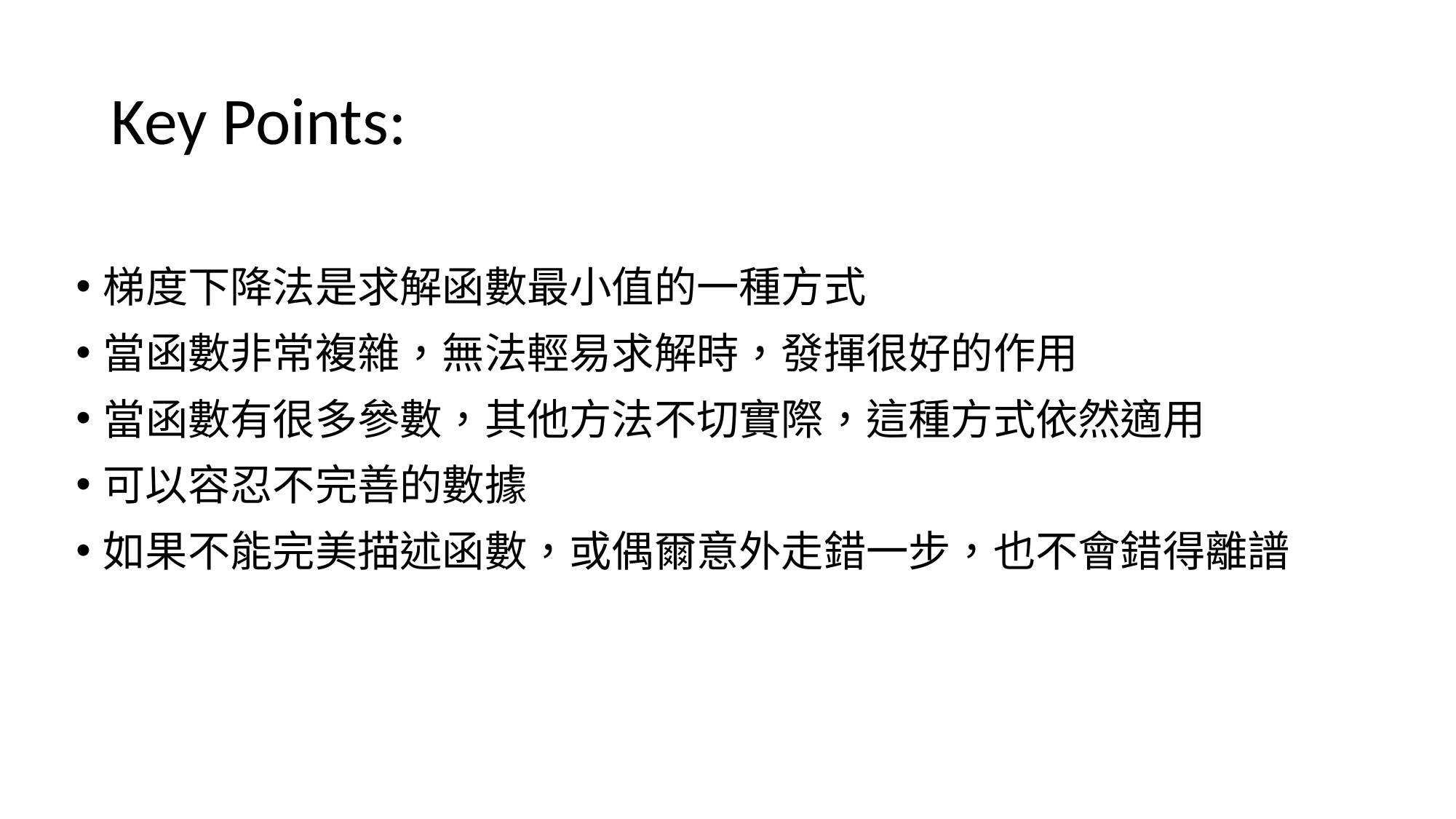

# Key Points:
梯度下降法是求解函數最小值的一種方式
當函數非常複雜，無法輕易求解時，發揮很好的作用
當函數有很多參數，其他方法不切實際，這種方式依然適用
可以容忍不完善的數據
如果不能完美描述函數，或偶爾意外走錯一步，也不會錯得離譜